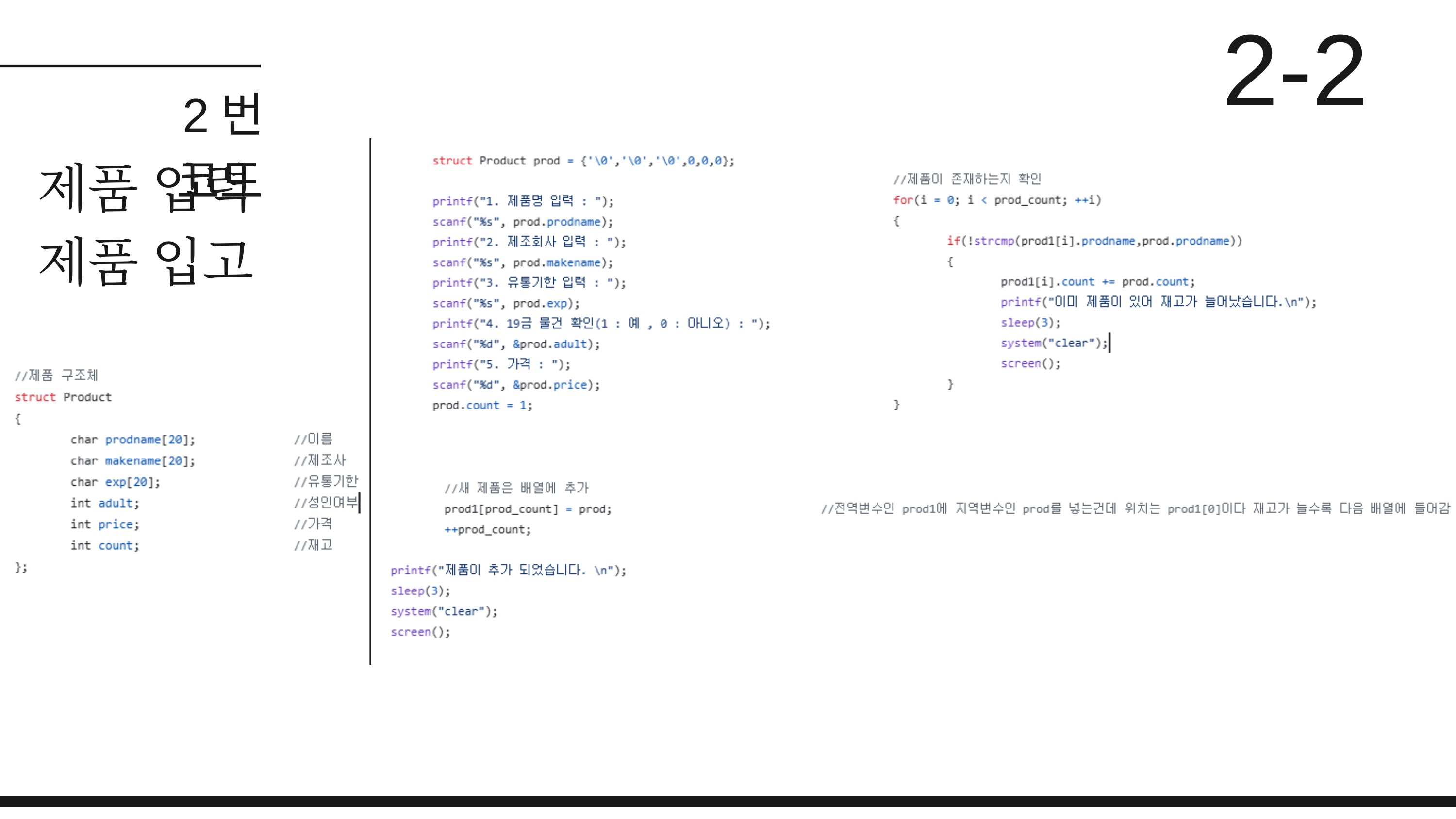

2-2

2번 코드

제품 입력 제품 입고